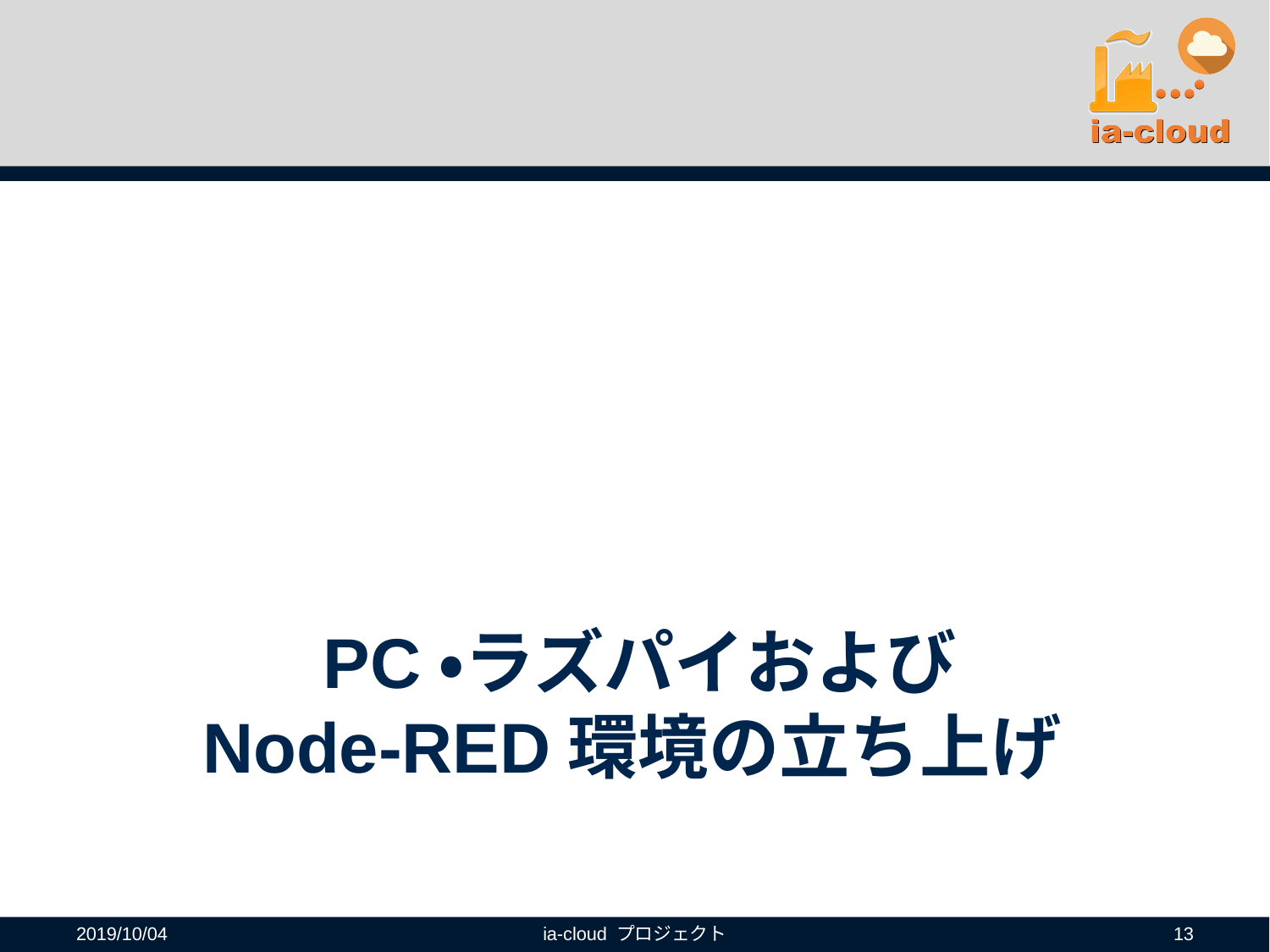

# PC・ラズパイおよび Node-RED環境の立ち上げ
2019/10/04
ia-cloud プロジェクト
13